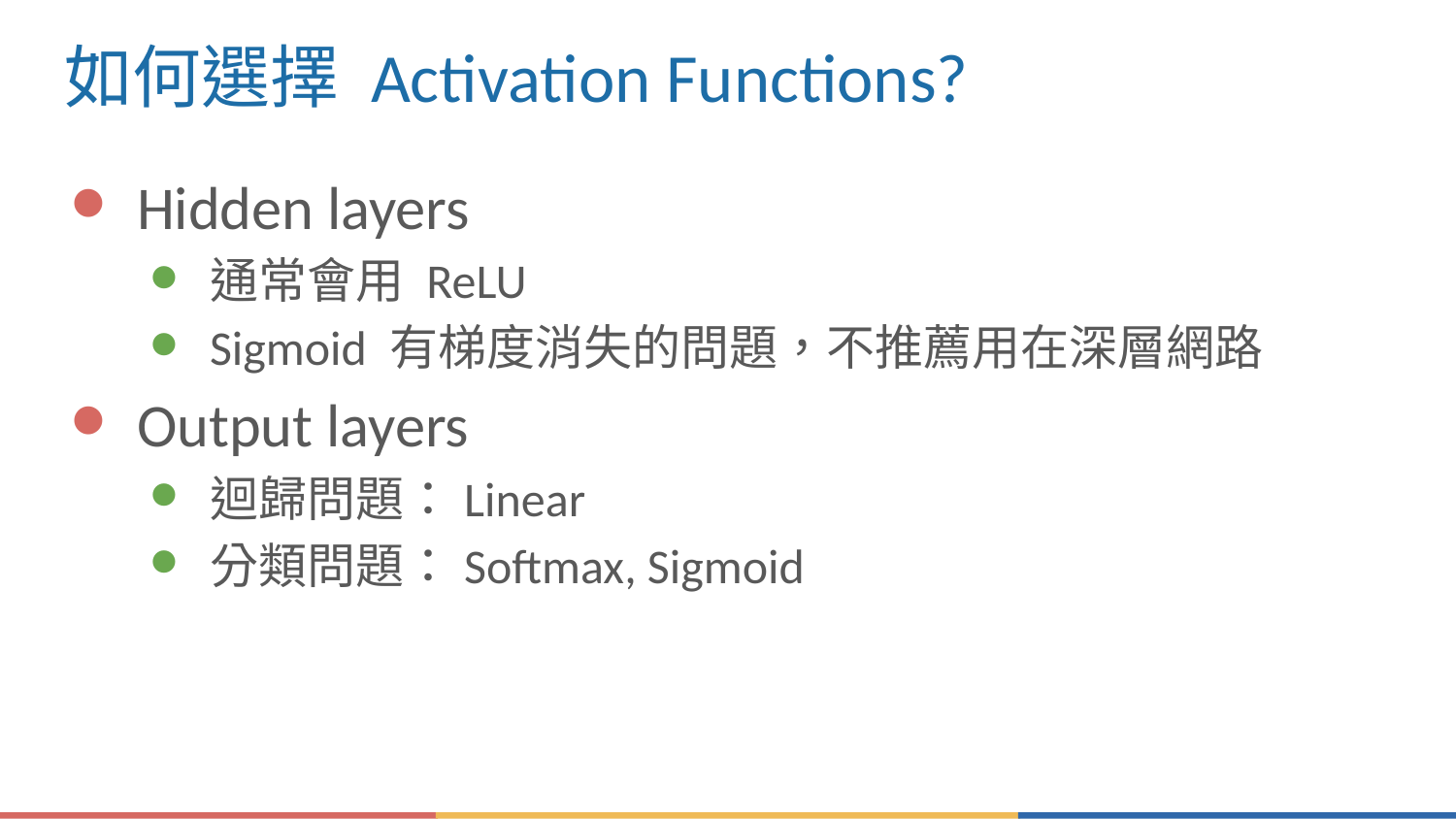

# 如何選擇 Activation Functions?
Hidden layers
通常會用 ReLU
Sigmoid 有梯度消失的問題，不推薦用在深層網路
Output layers
迴歸問題：Linear
分類問題：Softmax, Sigmoid